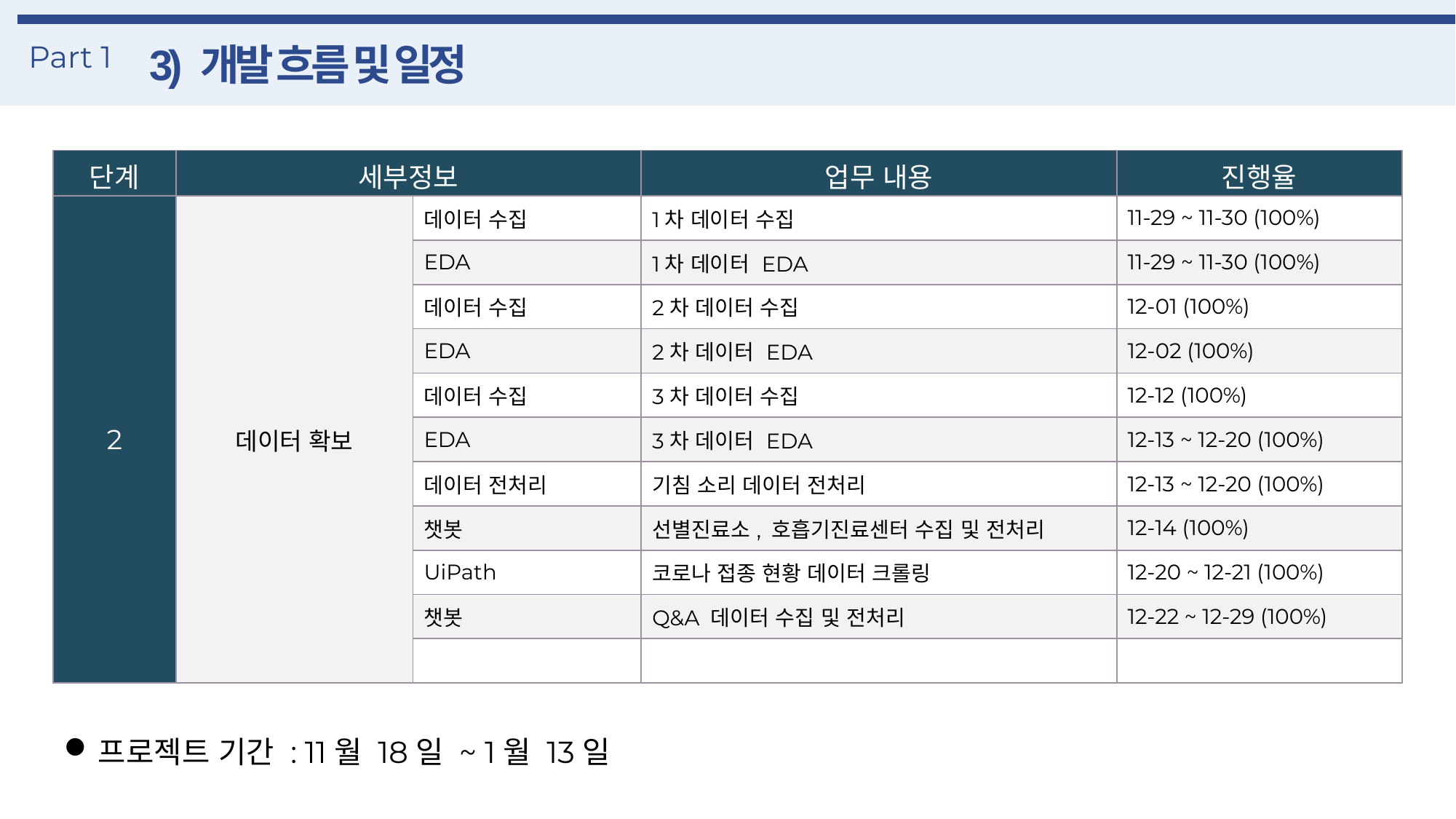

Part 1
3) 개발 흐름 및 일정
| 단계 | 세부정보 |  | 업무 내용 | 진행율 |
| --- | --- | --- | --- | --- |
| 2 | 데이터 확보 | 데이터 수집 | 1차 데이터 수집 | 11-29 ~ 11-30 (100%) |
|  |  | EDA | 1차 데이터 EDA | 11-29 ~ 11-30 (100%) |
|  |  | 데이터 수집 | 2차 데이터 수집 | 12-01 (100%) |
| 3 | 모델 선정 및 학습 | EDA | 2차 데이터 EDA | 12-02 (100%) |
|  |  | 데이터 수집 | 3차 데이터 수집 | 12-12 (100%) |
|  |  | EDA | 3차 데이터 EDA | 12-13 ~ 12-20 (100%) |
|  |  | 데이터 전처리 | 기침 소리 데이터 전처리 | 12-13 ~ 12-20 (100%) |
|  |  | 챗봇 | 선별진료소, 호흡기진료센터 수집 및 전처리 | 12-14 (100%) |
|  |  | UiPath | 코로나 접종 현황 데이터 크롤링 | 12-20 ~ 12-21 (100%) |
|  |  | 챗봇 | Q&A 데이터 수집 및 전처리 | 12-22 ~ 12-29 (100%) |
|  |  |  |  |  |
프로젝트 기간 : 11월 18일 ~ 1월 13일